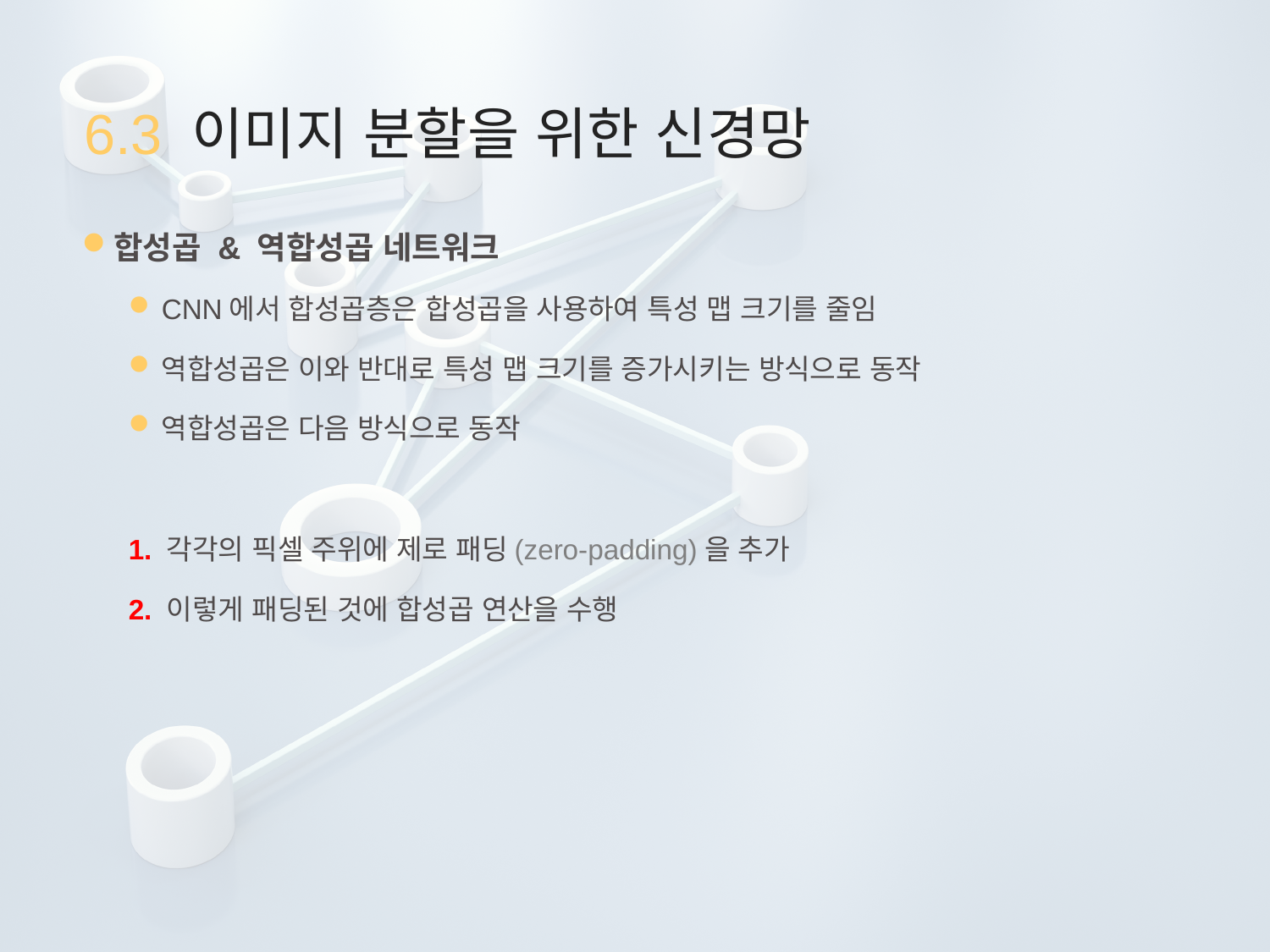

# 6.3 이미지 분할을 위한 신경망
합성곱 & 역합성곱 네트워크
CNN에서 합성곱층은 합성곱을 사용하여 특성 맵 크기를 줄임
역합성곱은 이와 반대로 특성 맵 크기를 증가시키는 방식으로 동작
역합성곱은 다음 방식으로 동작

1. 각각의 픽셀 주위에 제로 패딩(zero-padding)을 추가
2. 이렇게 패딩된 것에 합성곱 연산을 수행